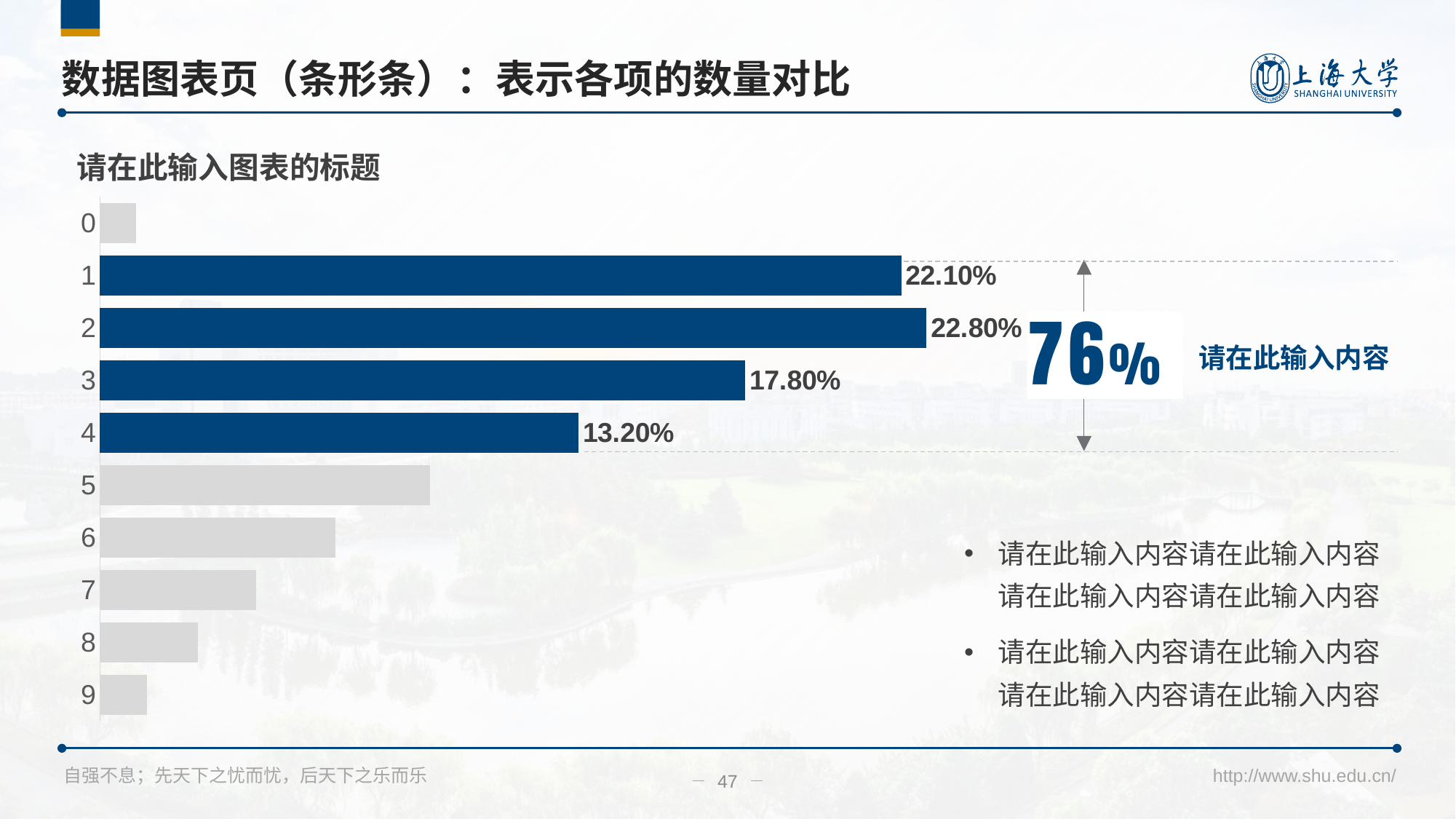

右键单击图表 → 编辑数据 → 更改数据
# 数据图表页（条形条）：表示各项的数量对比
请在此输入图表的标题

### Chart

| Category | 列1 | 列2 |
|---|---|---|
| 9 | 0.013 | None |
| 8 | 0.027 | None |
| 7 | 0.043 | None |
| 6 | 0.065 | None |
| 5 | 0.091 | None |
| 4 | 0.132 | None |
| 3 | 0.178 | None |
| 2 | 0.228 | None |
| 1 | 0.221 | None |
| 0 | 0.01 | None |
请在此输入内容
76%
请在此输入内容请在此输入内容请在此输入内容请在此输入内容
请在此输入内容请在此输入内容请在此输入内容请在此输入内容
47